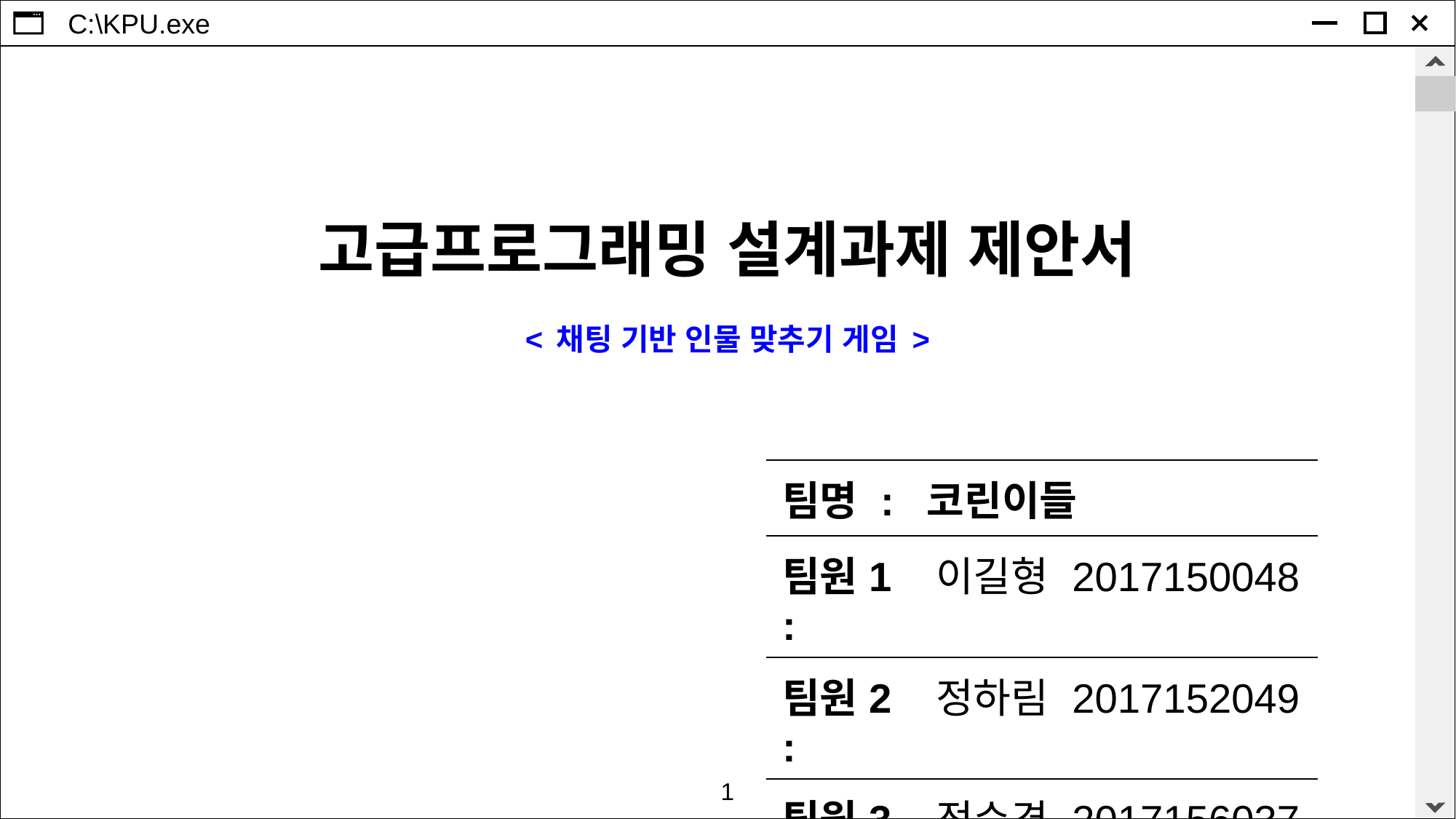

# 고급프로그래밍 설계과제 제안서 < 채팅 기반 인물 맞추기 게임 >
| 팀명 : 코린이들 |  |
| --- | --- |
| 팀원1 : | 이길형 2017150048 |
| 팀원2 : | 정하림 2017152049 |
| 팀원3 : | 정수경 2017156037 |
1